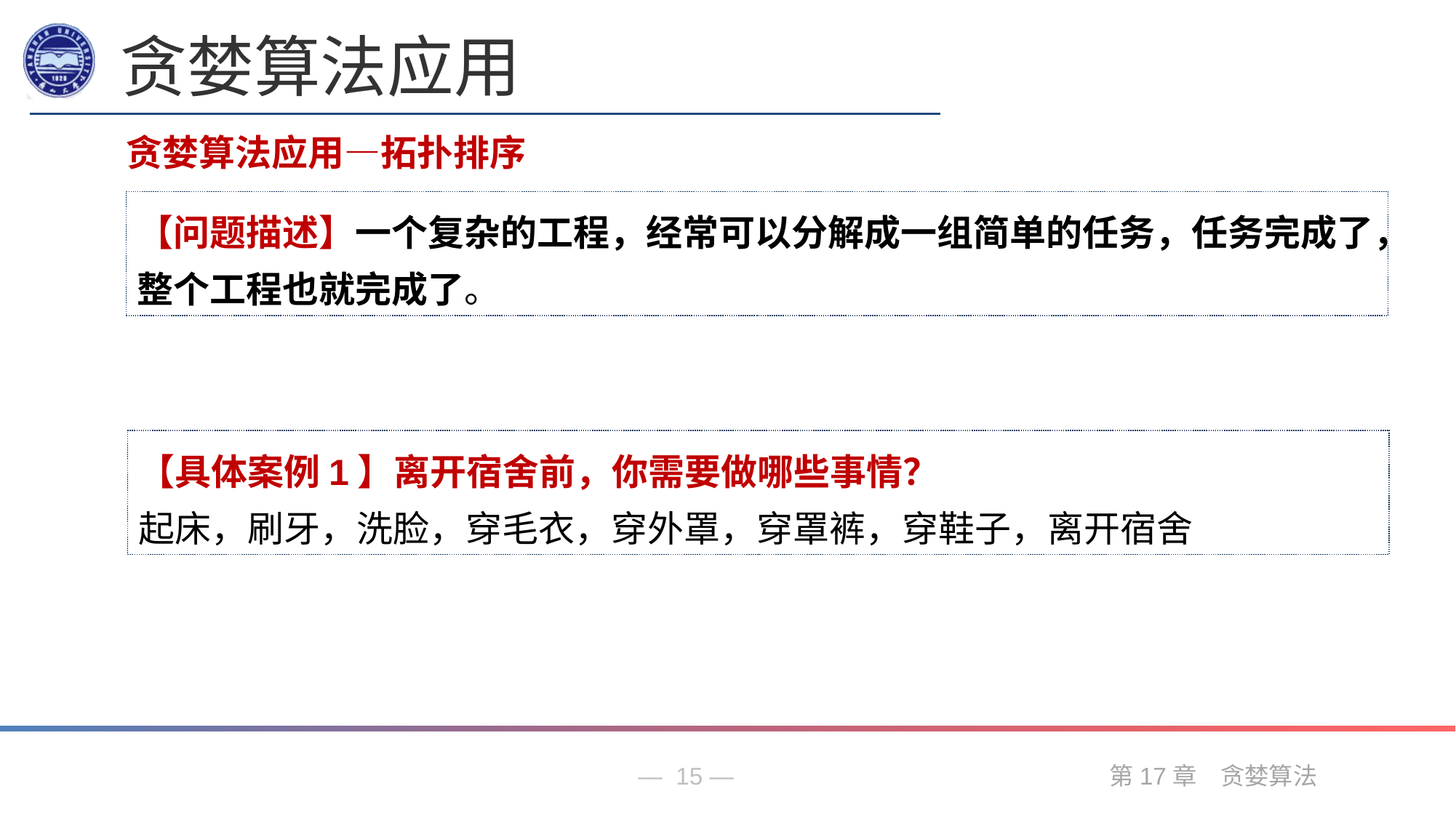

贪婪算法应用
贪婪算法应用—拓扑排序
【问题描述】一个复杂的工程，经常可以分解成一组简单的任务，任务完成了，整个工程也就完成了。
【具体案例1】离开宿舍前，你需要做哪些事情？
起床，刷牙，洗脸，穿毛衣，穿外罩，穿罩裤，穿鞋子，离开宿舍